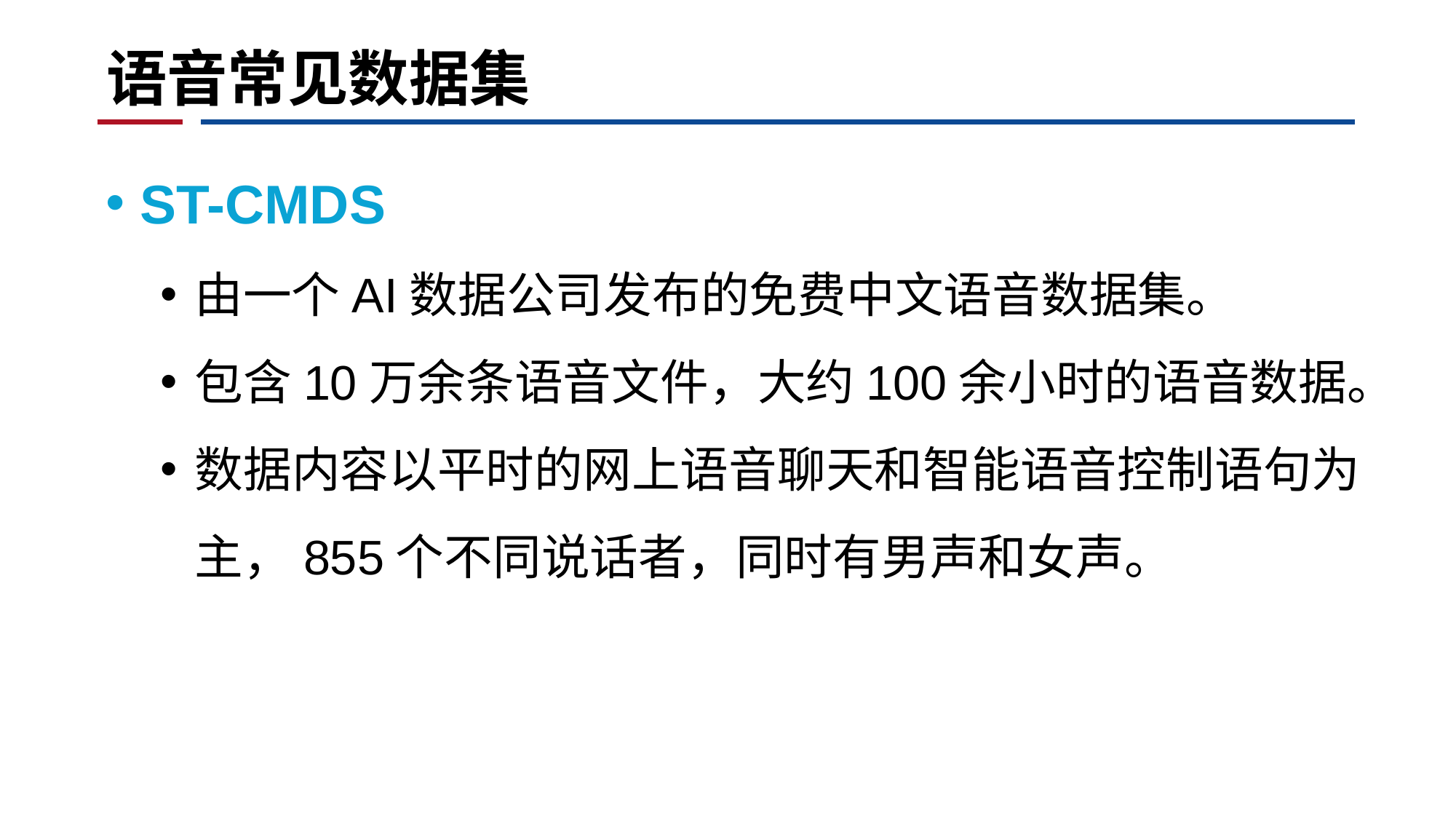

# 语音常见数据集
ST-CMDS
由一个AI数据公司发布的免费中文语音数据集。
包含10万余条语音文件，大约100余小时的语音数据。
数据内容以平时的网上语音聊天和智能语音控制语句为主，855个不同说话者，同时有男声和女声。

58